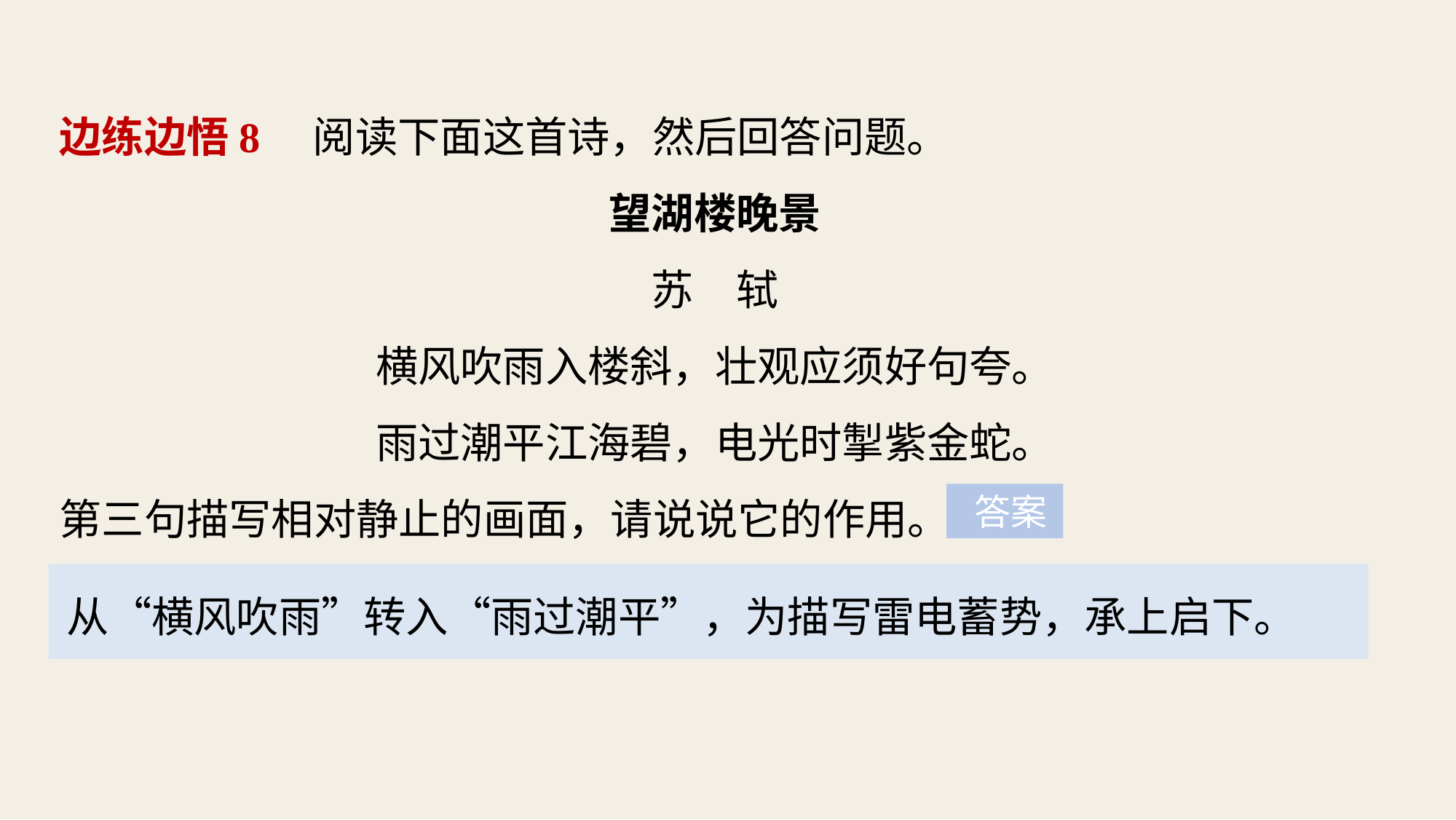

边练边悟8　阅读下面这首诗，然后回答问题。
望湖楼晚景
苏　轼
横风吹雨入楼斜，壮观应须好句夸。
雨过潮平江海碧，电光时掣紫金蛇。
第三句描写相对静止的画面，请说说它的作用。
 答案
从“横风吹雨”转入“雨过潮平”，为描写雷电蓄势，承上启下。